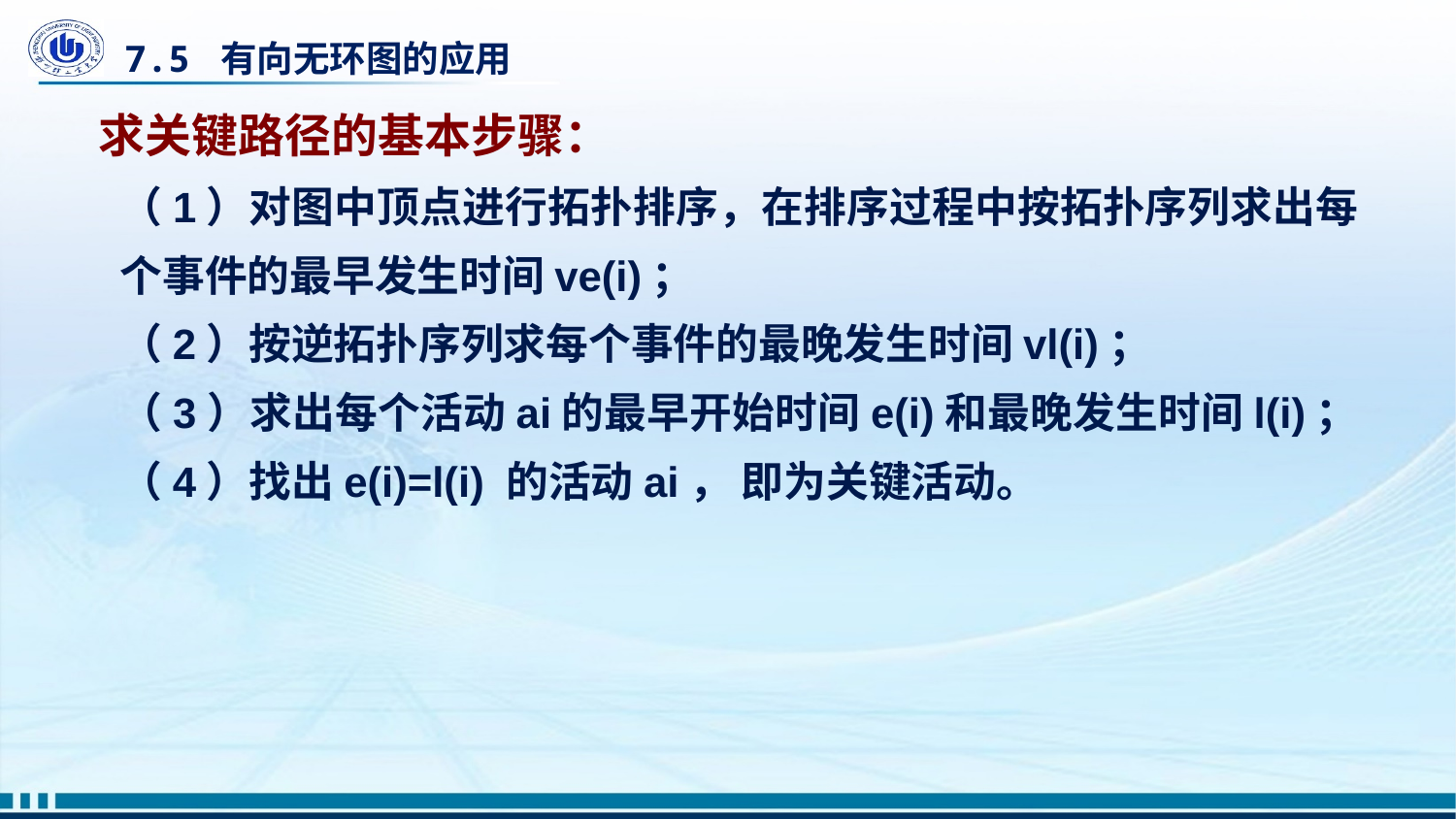

# 7.5 有向无环图的应用
求关键路径的基本步骤：
（1）对图中顶点进行拓扑排序，在排序过程中按拓扑序列求出每个事件的最早发生时间ve(i)；
（2）按逆拓扑序列求每个事件的最晚发生时间vl(i)；
（3）求出每个活动ai的最早开始时间e(i)和最晚发生时间l(i)；
（4）找出e(i)=l(i) 的活动ai， 即为关键活动。